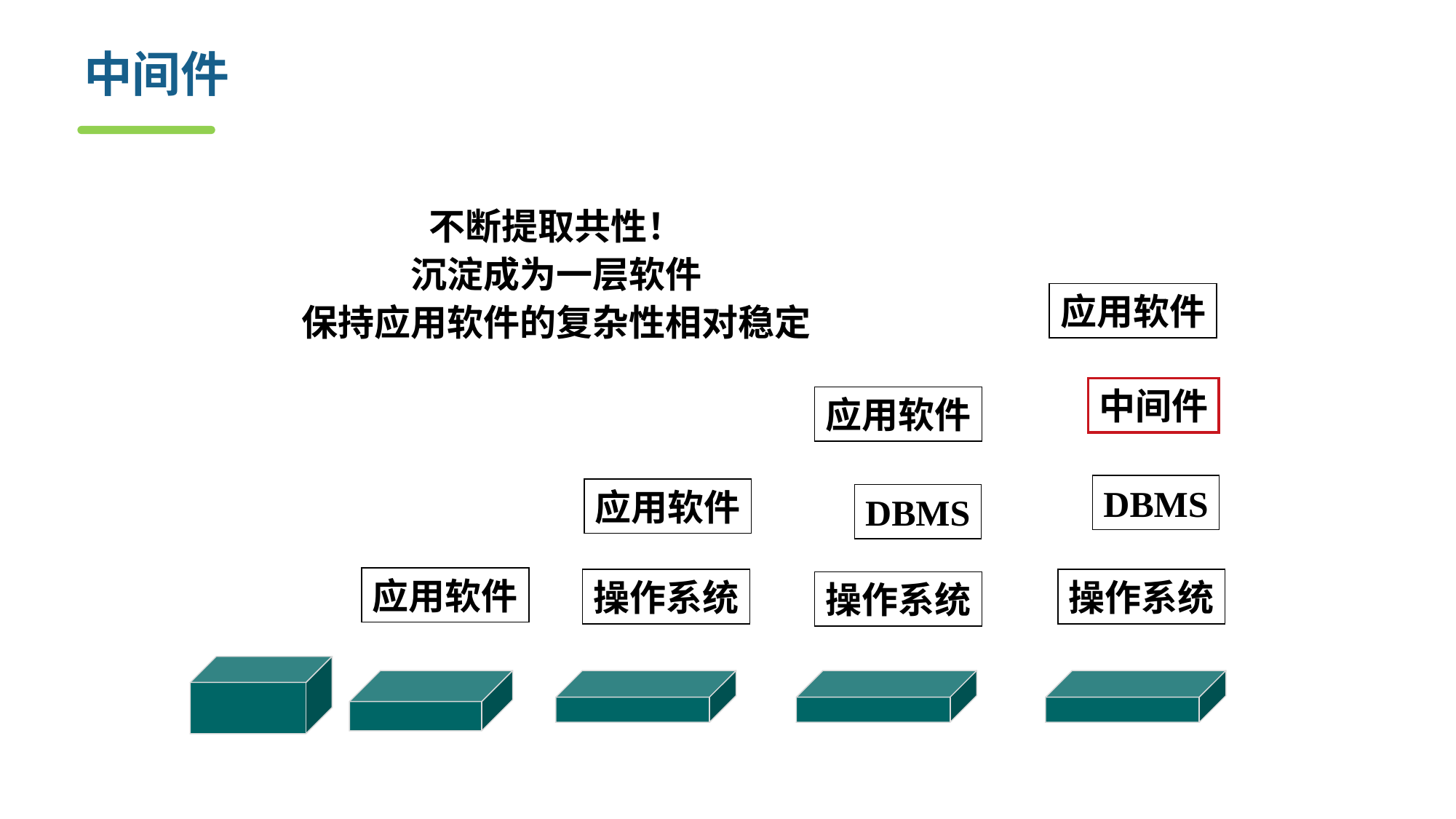

# 中间件
不断提取共性！
沉淀成为一层软件
保持应用软件的复杂性相对稳定
应用软件
中间件
DBMS
操作系统

应用软件
DBMS
操作系统

应用软件
操作系统

应用软件

59